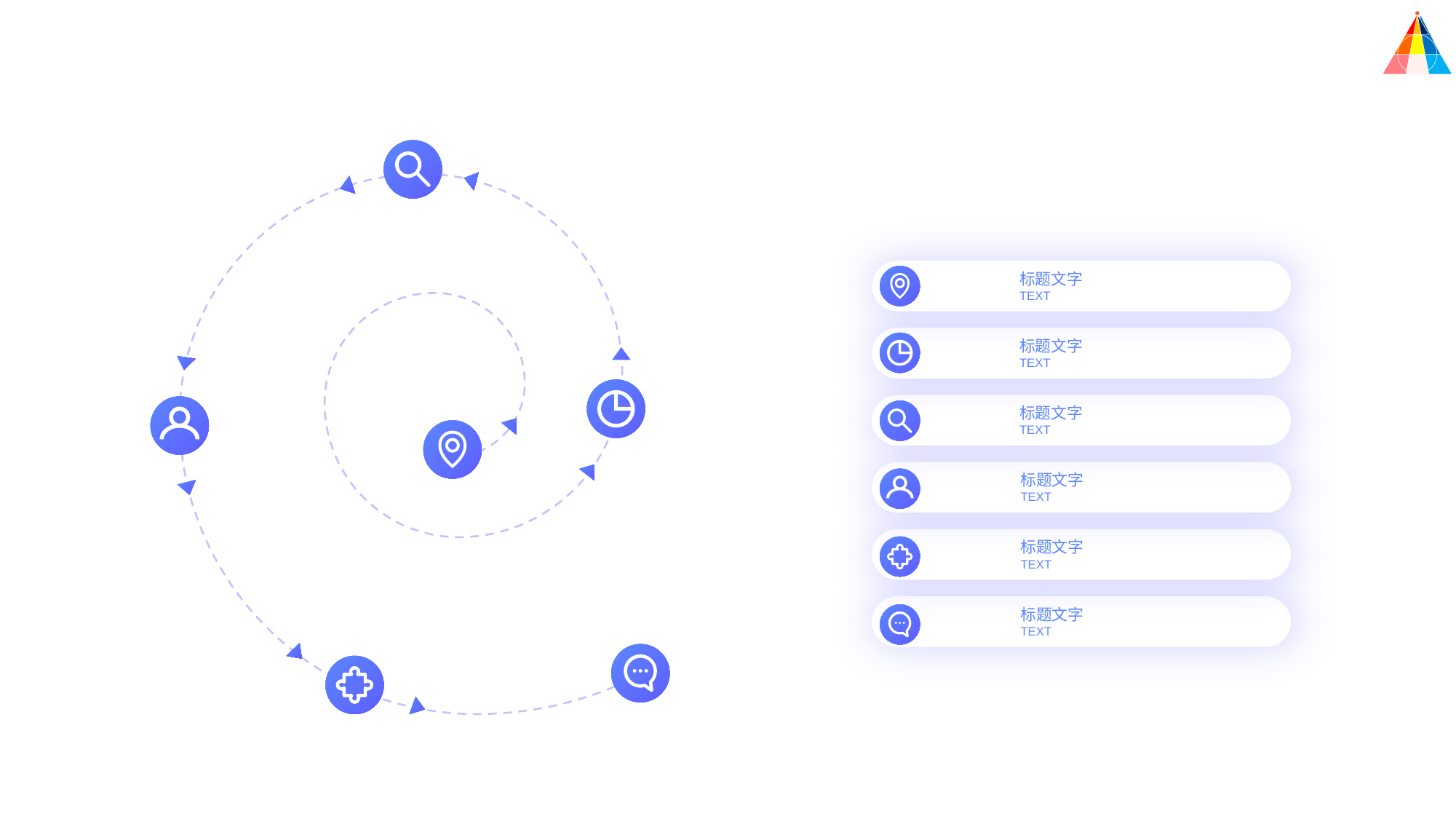

标题文字
TEXT

标题文字
TEXT

标题文字
TEXT

标题文字
TEXT

标题文字
TEXT

标题文字
TEXT